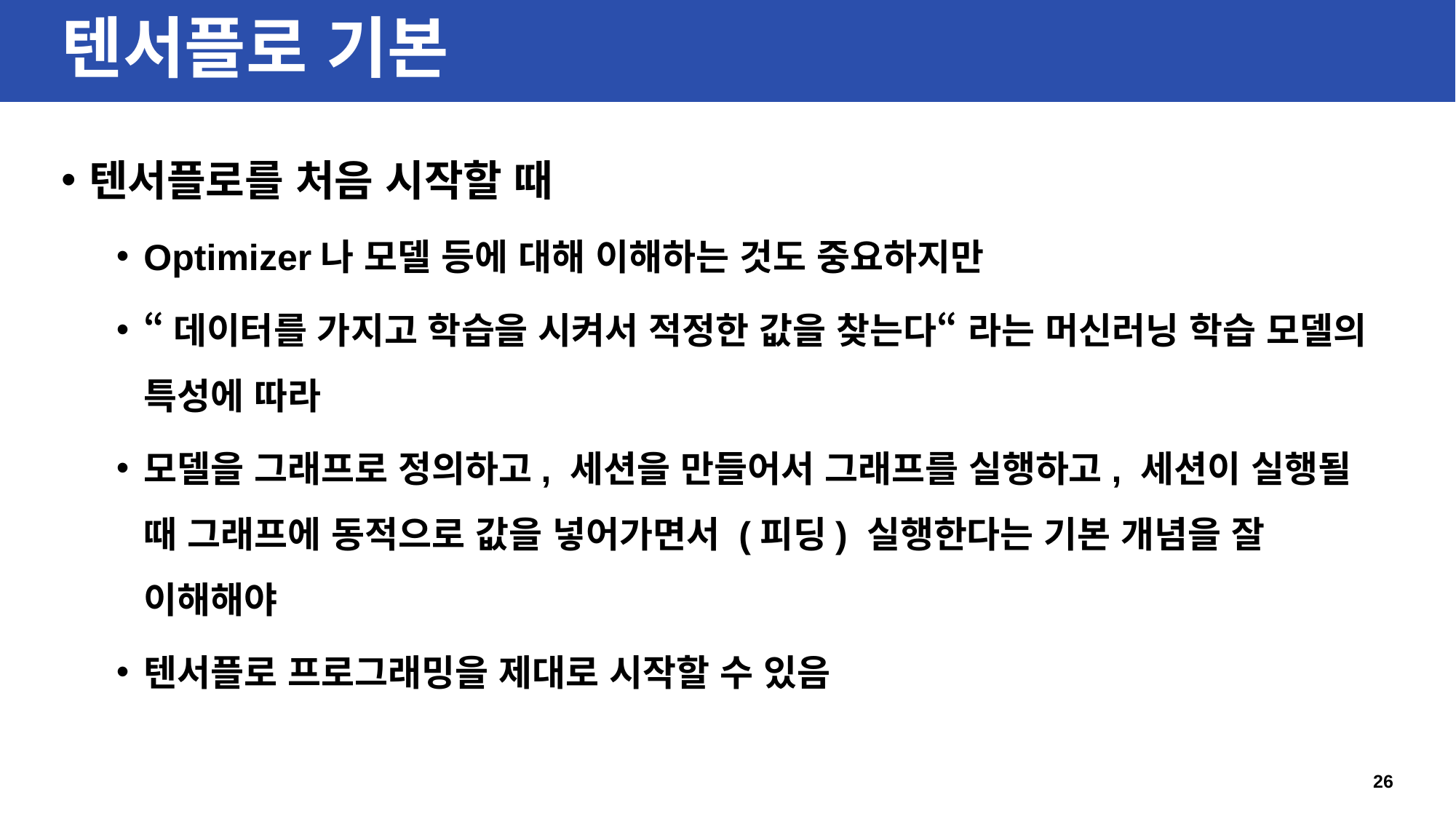

# 텐서플로 기본
텐서플로를 처음 시작할 때
Optimizer나 모델 등에 대해 이해하는 것도 중요하지만
“데이터를 가지고 학습을 시켜서 적정한 값을 찾는다“ 라는 머신러닝 학습 모델의 특성에 따라
모델을 그래프로 정의하고, 세션을 만들어서 그래프를 실행하고, 세션이 실행될 때 그래프에 동적으로 값을 넣어가면서 (피딩) 실행한다는 기본 개념을 잘 이해해야
텐서플로 프로그래밍을 제대로 시작할 수 있음
26